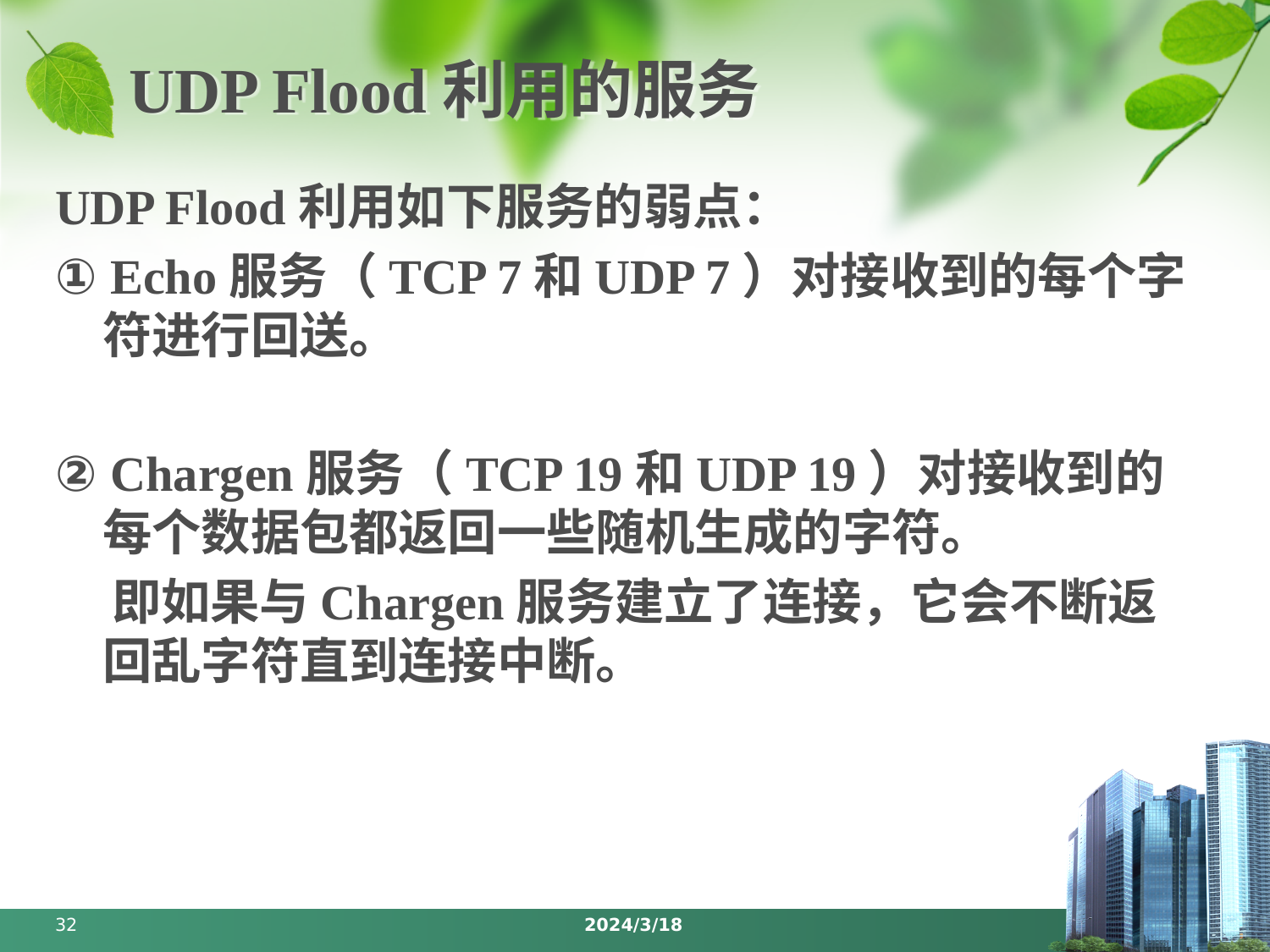

# UDP Flood利用的服务
UDP Flood利用如下服务的弱点：
① Echo服务（TCP 7和UDP 7）对接收到的每个字符进行回送。

② Chargen服务（TCP 19和UDP 19）对接收到的每个数据包都返回一些随机生成的字符。
    即如果与Chargen服务建立了连接，它会不断返回乱字符直到连接中断。
32
2024/3/18